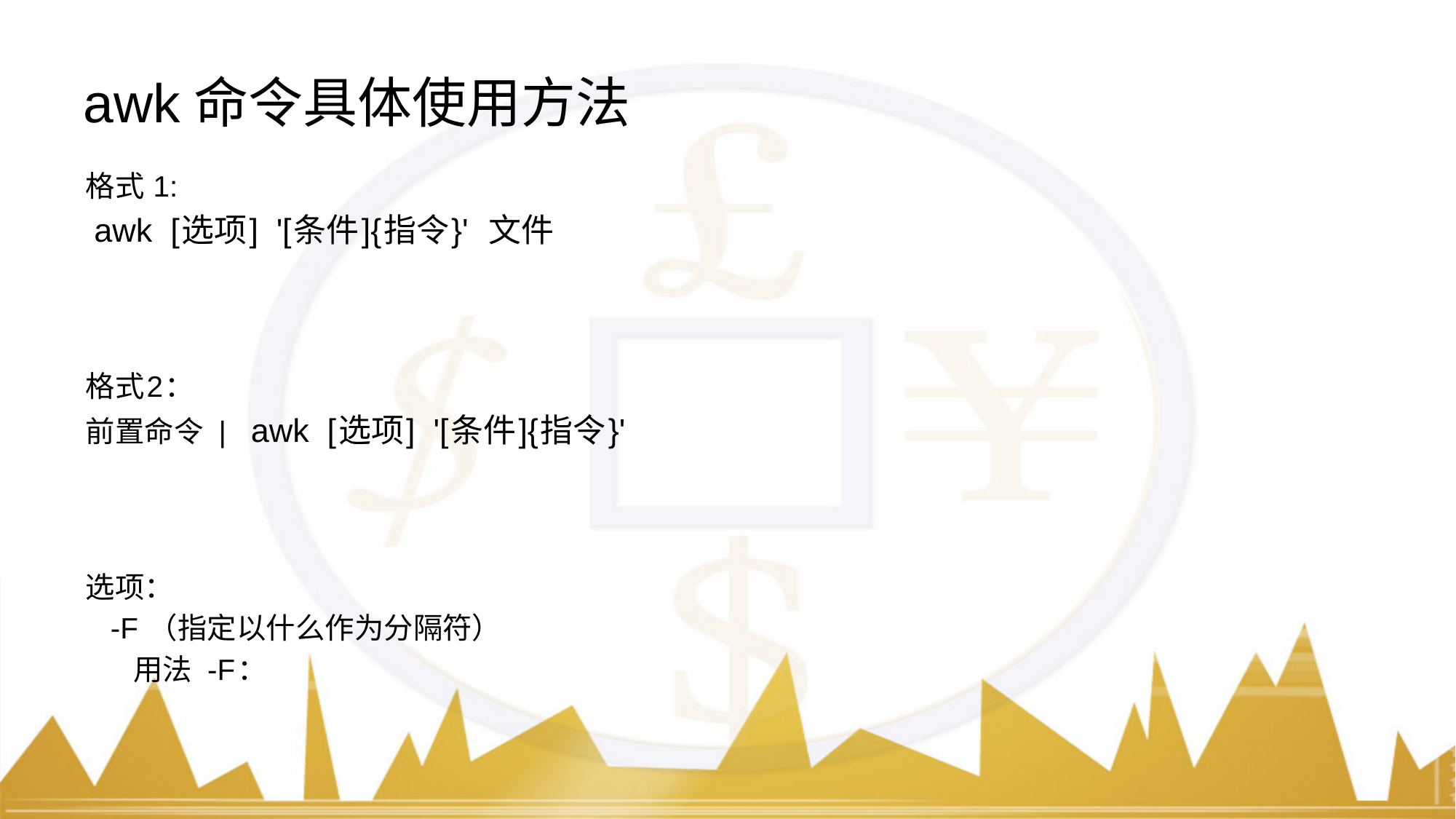

# awk命令具体使用方法
格式 1:
 awk  [选项]  '[条件]{指令}'  文件

格式2：
前置命令  |   awk  [选项]  '[条件]{指令}'

选项：
   -F （指定以什么作为分隔符）
       用法  -F：